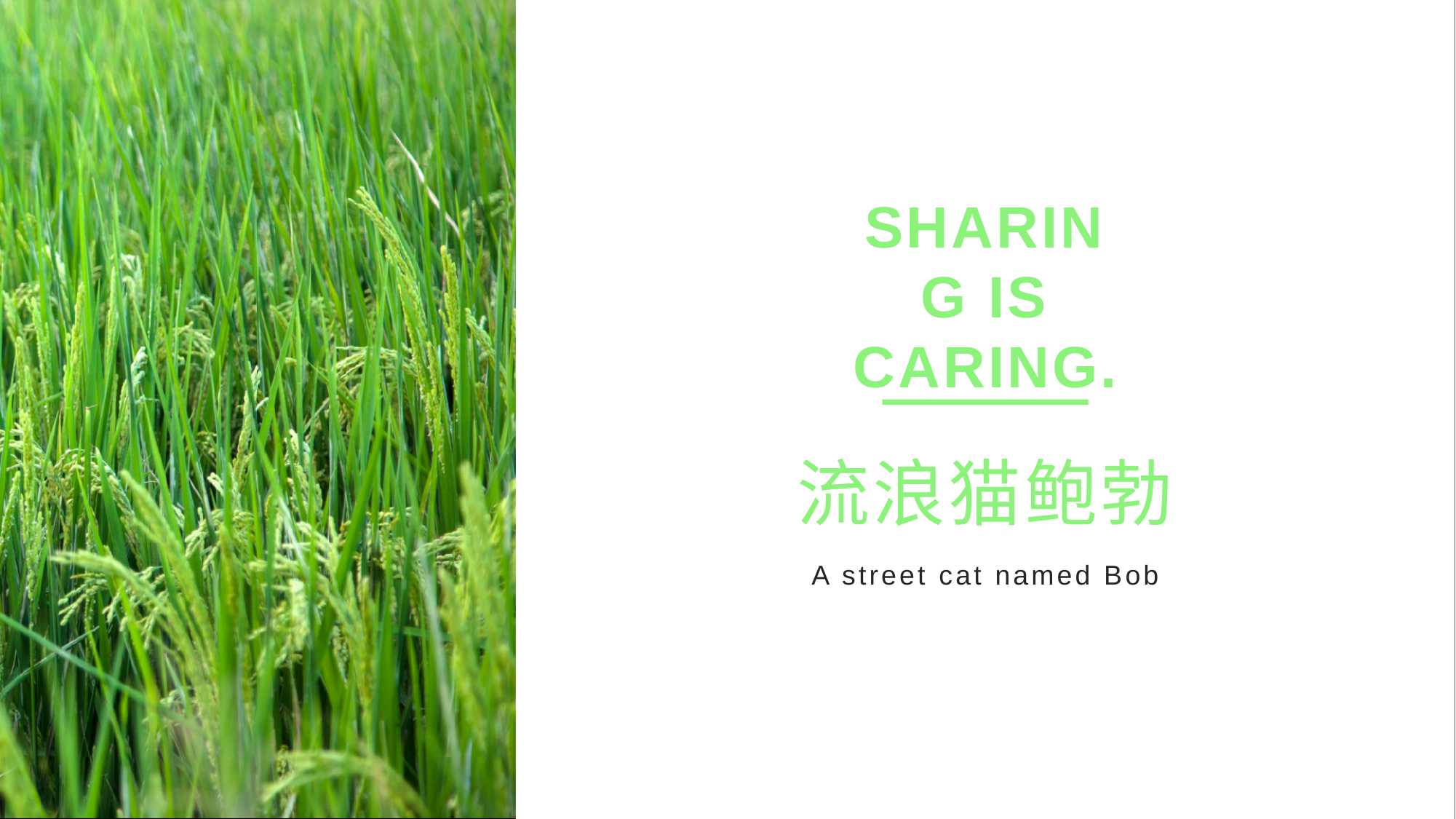

SHARING IS CARING.

流浪猫鲍勃
A street cat named Bob